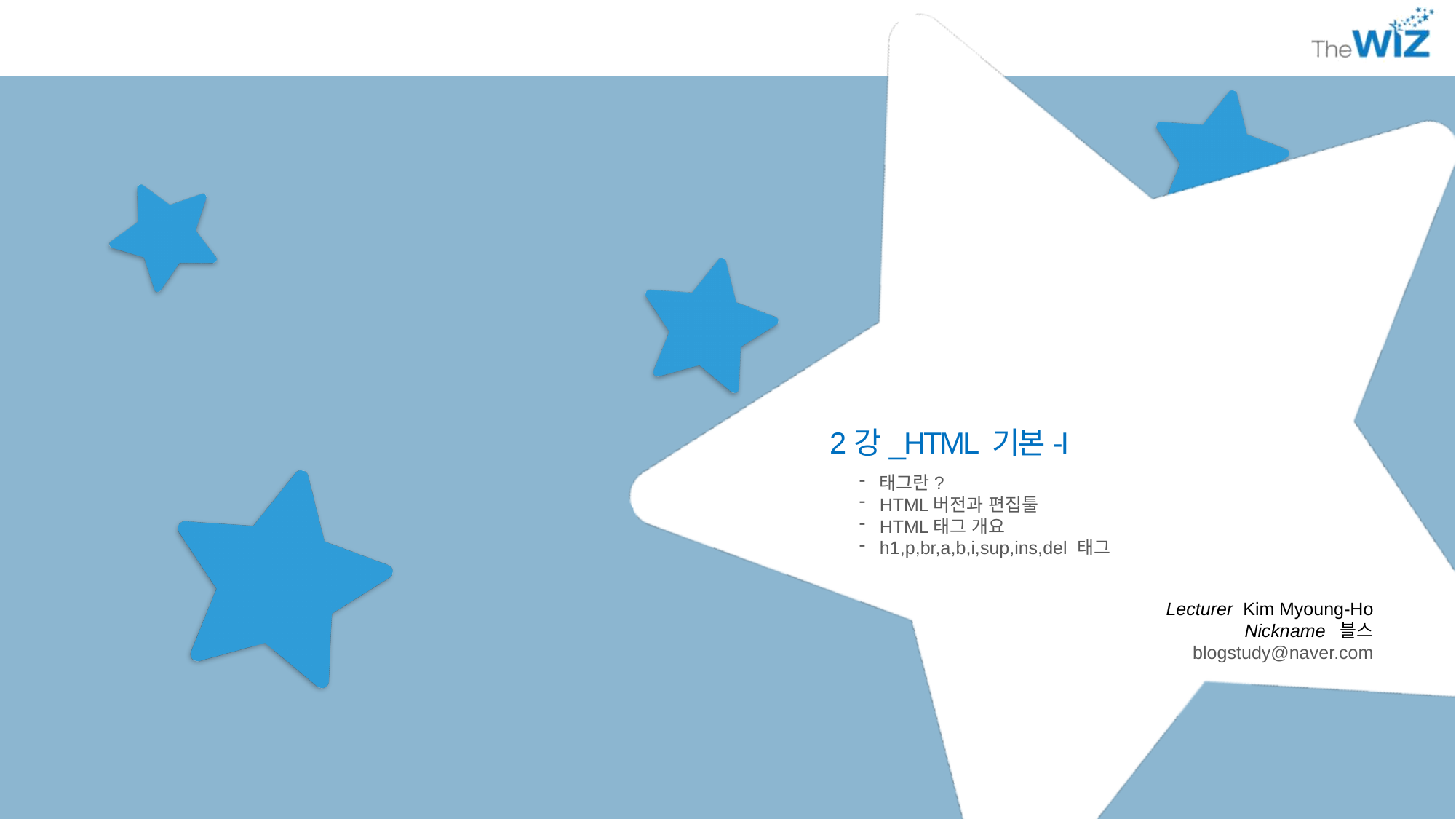

2강_HTML 기본-I
태그란?
HTML버전과 편집툴
HTML태그 개요
h1,p,br,a,b,i,sup,ins,del 태그
Lecturer  Kim Myoung-Ho
Nickname  블스
blogstudy@naver.com